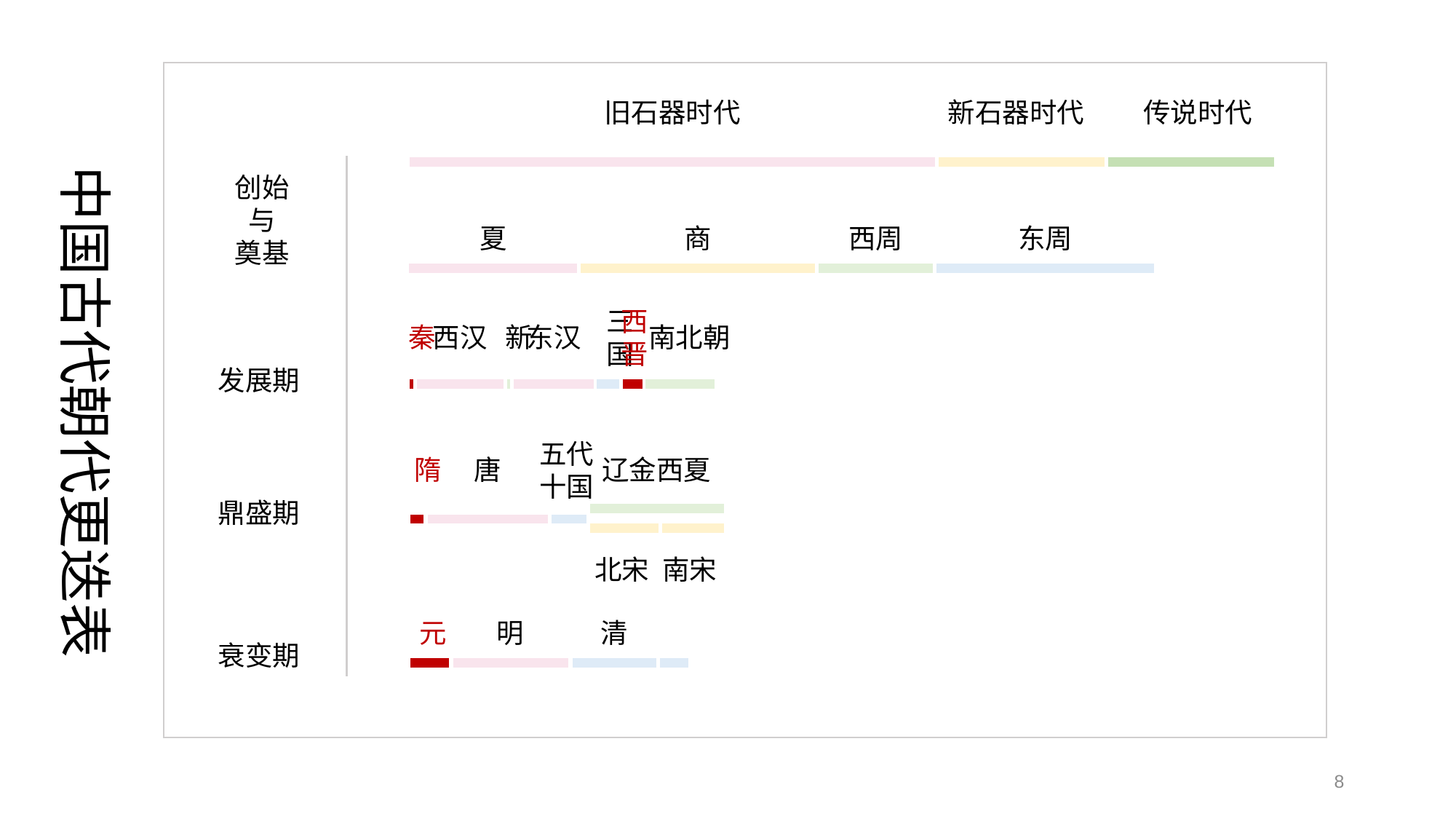

旧石器时代
新石器时代
传说时代
中国古代朝代更迭表

创始
与
奠基
夏
商
西周
东周

秦
西汉
新
东汉
三国
西晋
南北朝
发展期

隋
唐
五代十国
辽金西夏
鼎盛期

北宋
南宋
元
明
清
衰变期

8